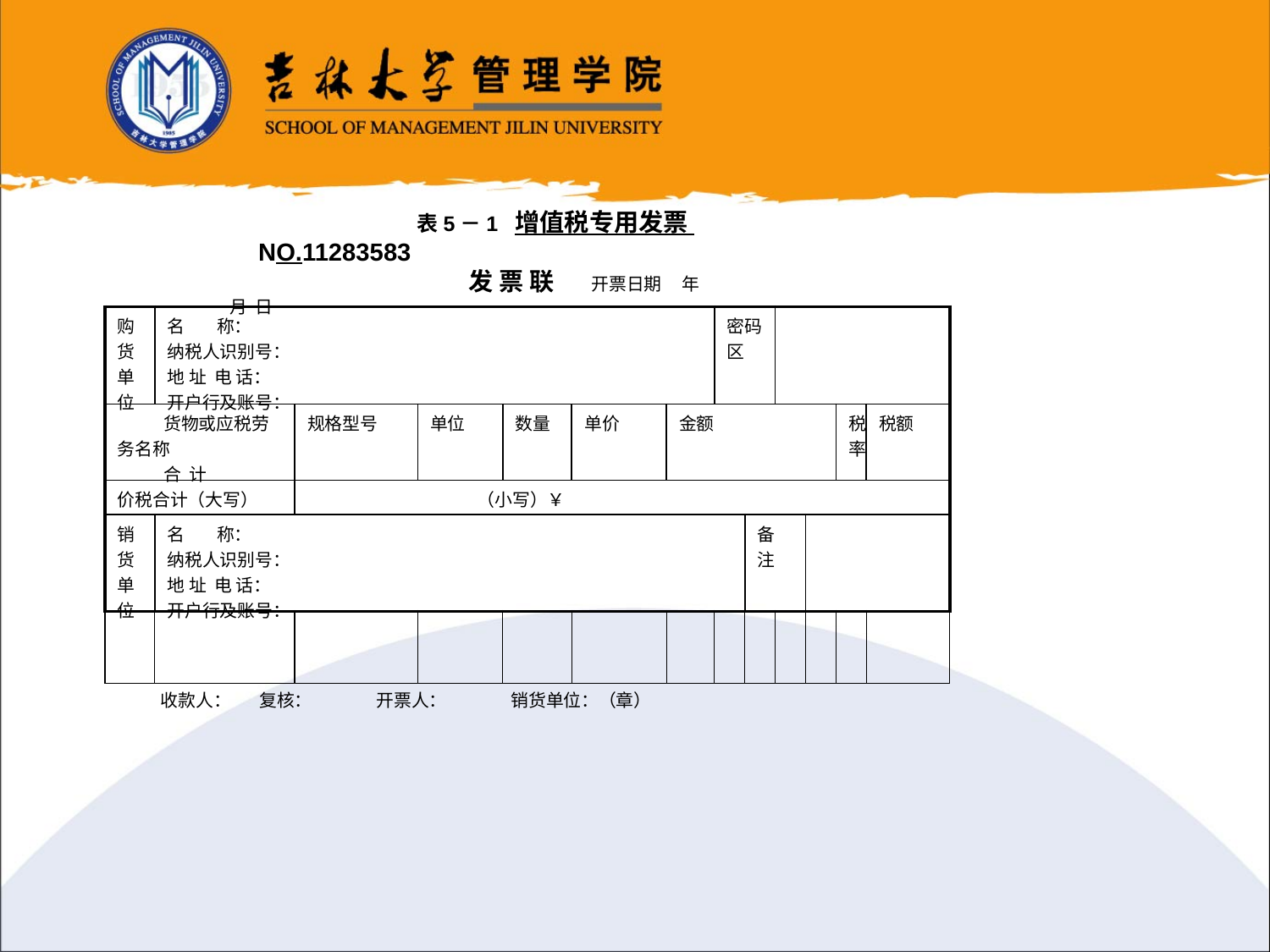

表5－1  增值税专用发票         NO.11283583
        发 票 联       开票日期     年  月  日

| 购货单位 | 名 称： 纳税人识别号： 地 址 电 话： 开户行及账号： |  |  |  |  |  | 密码区 |  |  |  |  |  |
| --- | --- | --- | --- | --- | --- | --- | --- | --- | --- | --- | --- | --- |
| 货物或应税劳务名称 合 计 |  | 规格型号 | 单位 | 数量 | 单价 | 金额 |  |  |  |  | 税率 | 税额 |
| 价税合计（大写） |  | （小写）￥ |  |  |  |  |  |  |  |  |  |  |
| 销货单位 | 名 称： 纳税人识别号： 地 址 电 话： 开户行及账号： |  |  |  |  |  |  | 备 注 |  |  |  |  |
|  |  |  |  |  |  |  |  |  |  |  |  |  |
      收款人：       复核：                开票人：                销货单位：（章）

112